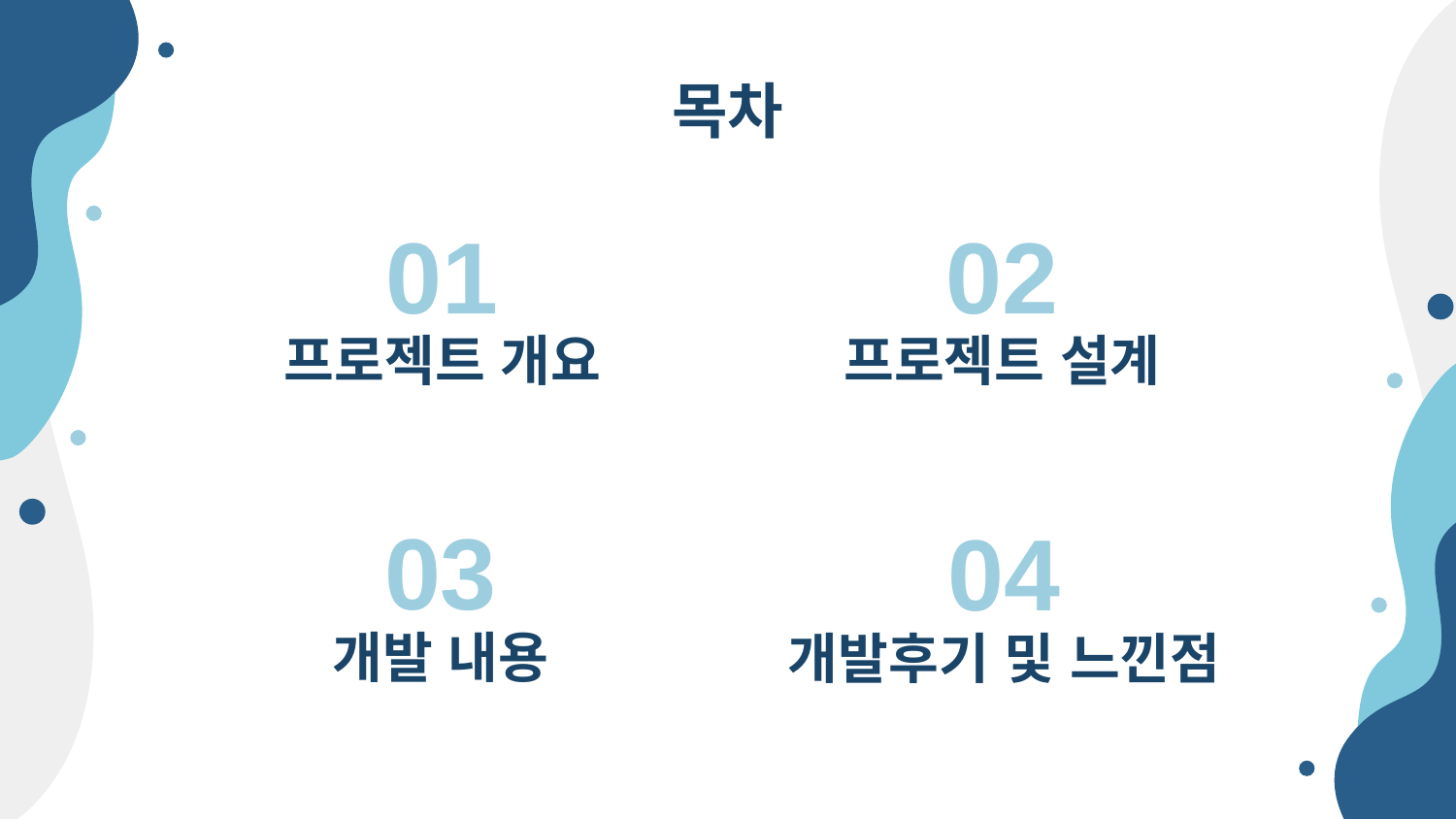

# 목차
01
02
프로젝트 개요
프로젝트 설계
03
04
개발 내용
개발후기 및 느낀점